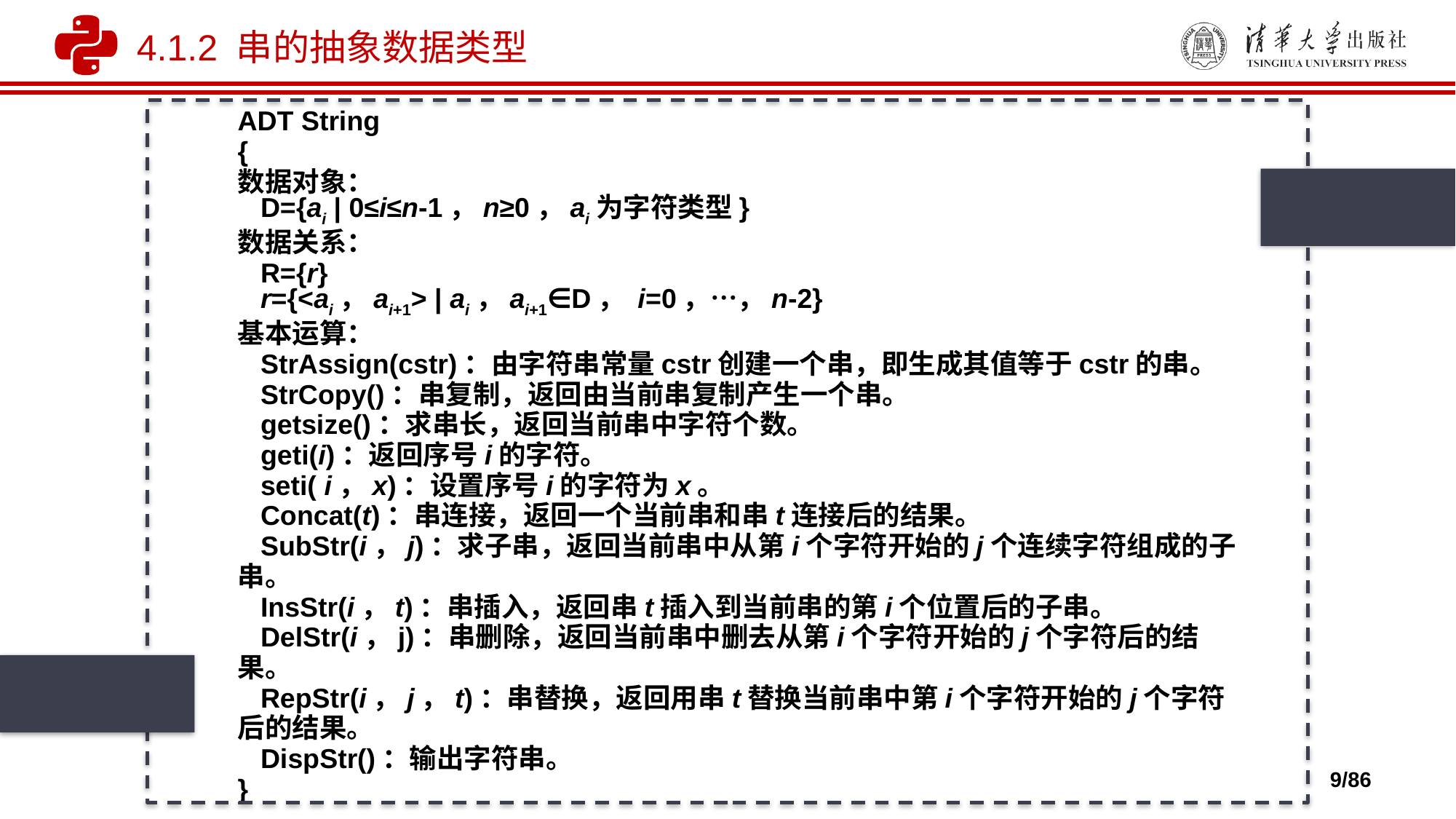

4.1.2 串的抽象数据类型

ADT String
{
数据对象：
   D={ai | 0≤i≤n-1，n≥0，ai为字符类型}
数据关系：
   R={r}
   r={<ai，ai+1> | ai，ai+1∈D， i=0，…，n-2}
基本运算：
   StrAssign(cstr)：由字符串常量cstr创建一个串，即生成其值等于cstr的串。
   StrCopy()：串复制，返回由当前串复制产生一个串。
   getsize()：求串长，返回当前串中字符个数。
   geti(i)：返回序号i的字符。
   seti( i，x)：设置序号i的字符为x。
   Concat(t)：串连接，返回一个当前串和串t连接后的结果。
   SubStr(i，j)：求子串，返回当前串中从第i个字符开始的j个连续字符组成的子串。
   InsStr(i，t)：串插入，返回串t插入到当前串的第i个位置后的子串。
   DelStr(i，j)：串删除，返回当前串中删去从第i个字符开始的j个字符后的结果。
   RepStr(i，j，t)：串替换，返回用串t替换当前串中第i个字符开始的j个字符后的结果。
   DispStr()：输出字符串。
}

9/86